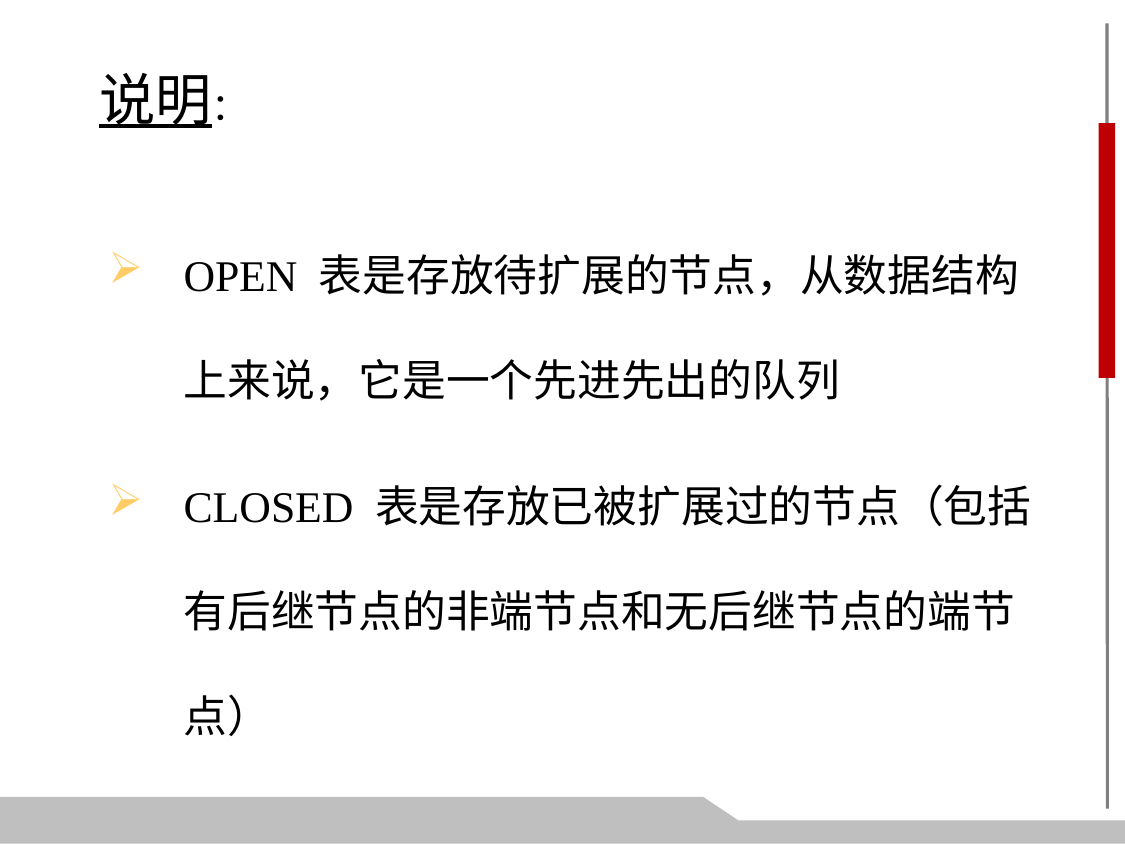

说明：
OPEN 表是存放待扩展的节点，从数据结构上来说，它是一个先进先出的队列
CLOSED 表是存放已被扩展过的节点（包括有后继节点的非端节点和无后继节点的端节点）